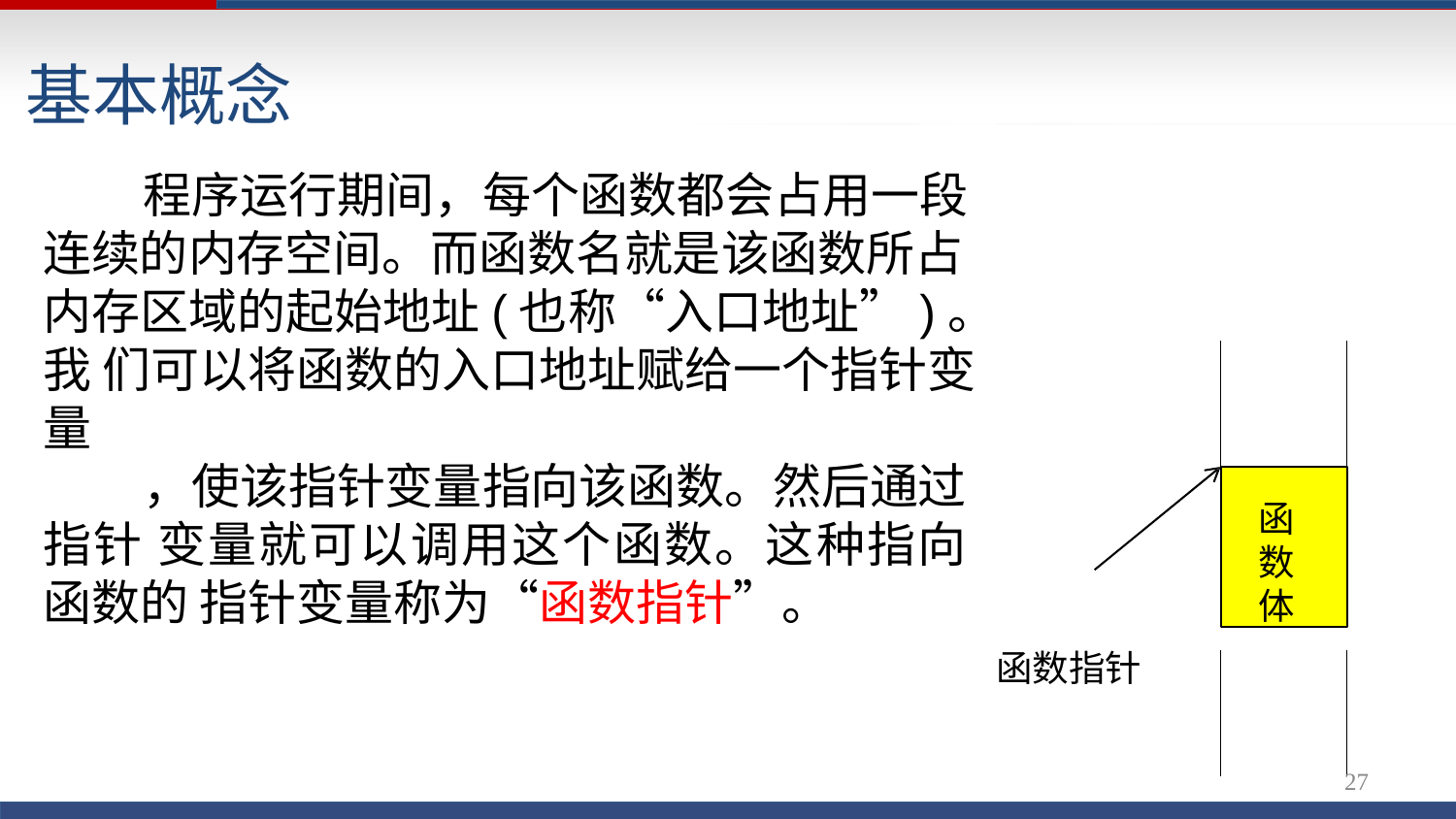

# 基本概念
程序运行期间，每个函数都会占用一段 连续的内存空间。而函数名就是该函数所占 内存区域的起始地址(也称“入口地址”)。我 们可以将函数的入口地址赋给一个指针变量
，使该指针变量指向该函数。然后通过指针 变量就可以调用这个函数。这种指向函数的 指针变量称为“函数指针”。
函数指针

函 数 体

27